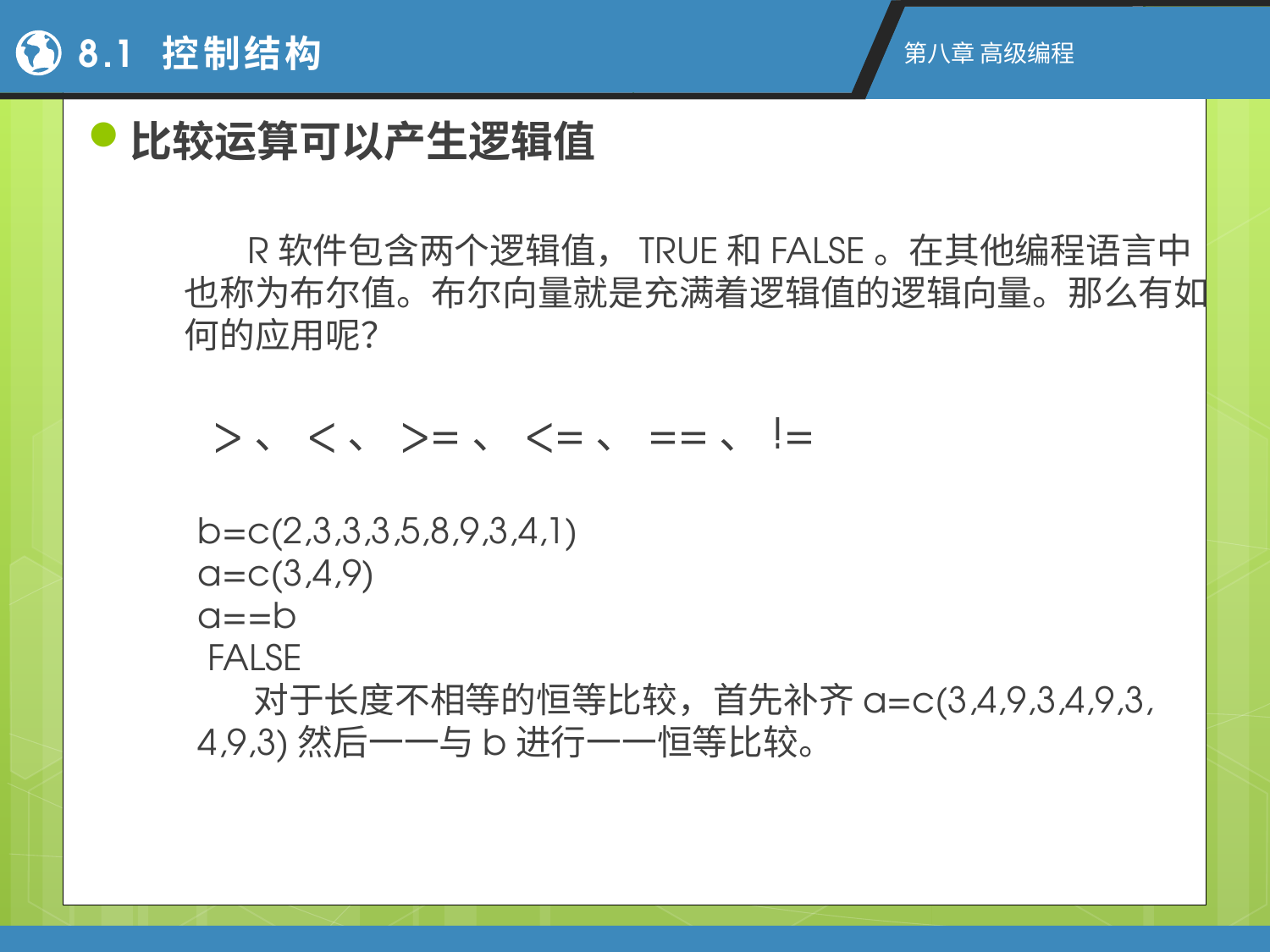

8.1 控制结构

第八章 高级编程
比较运算可以产生逻辑值
R软件包含两个逻辑值，TRUE和FALSE。在其他编程语言中也称为布尔值。布尔向量就是充满着逻辑值的逻辑向量。那么有如何的应用呢？
>、<、>=、<=、==、!=
b=c(2,3,3,3,5,8,9,3,4,1)
a=c(3,4,9)
a==b
 FALSE
      对于长度不相等的恒等比较，首先补齐a=c(3,4,9,3,4,9,3, 4,9,3)然后一一与b进行一一恒等比较。